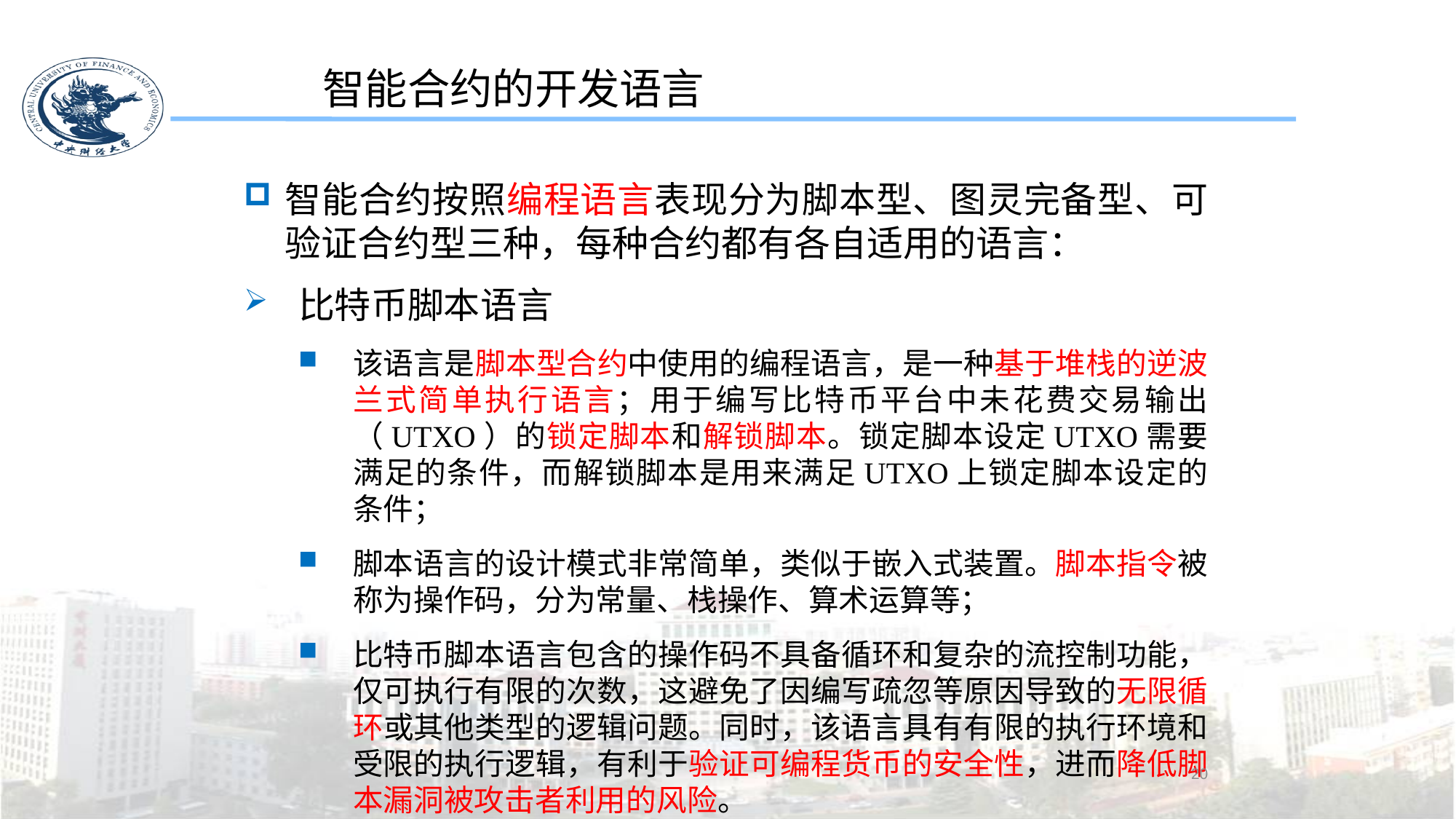

智能合约的开发语言
智能合约按照编程语言表现分为脚本型、图灵完备型、可验证合约型三种，每种合约都有各自适用的语言：
比特币脚本语言
该语言是脚本型合约中使用的编程语言，是一种基于堆栈的逆波兰式简单执行语言；用于编写比特币平台中未花费交易输出（UTXO）的锁定脚本和解锁脚本。锁定脚本设定UTXO需要满足的条件，而解锁脚本是用来满足UTXO上锁定脚本设定的条件；
脚本语言的设计模式非常简单，类似于嵌入式装置。脚本指令被称为操作码，分为常量、栈操作、算术运算等；
比特币脚本语言包含的操作码不具备循环和复杂的流控制功能，仅可执行有限的次数，这避免了因编写疏忽等原因导致的无限循环或其他类型的逻辑问题。同时，该语言具有有限的执行环境和受限的执行逻辑，有利于验证可编程货币的安全性，进而降低脚本漏洞被攻击者利用的风险。
20